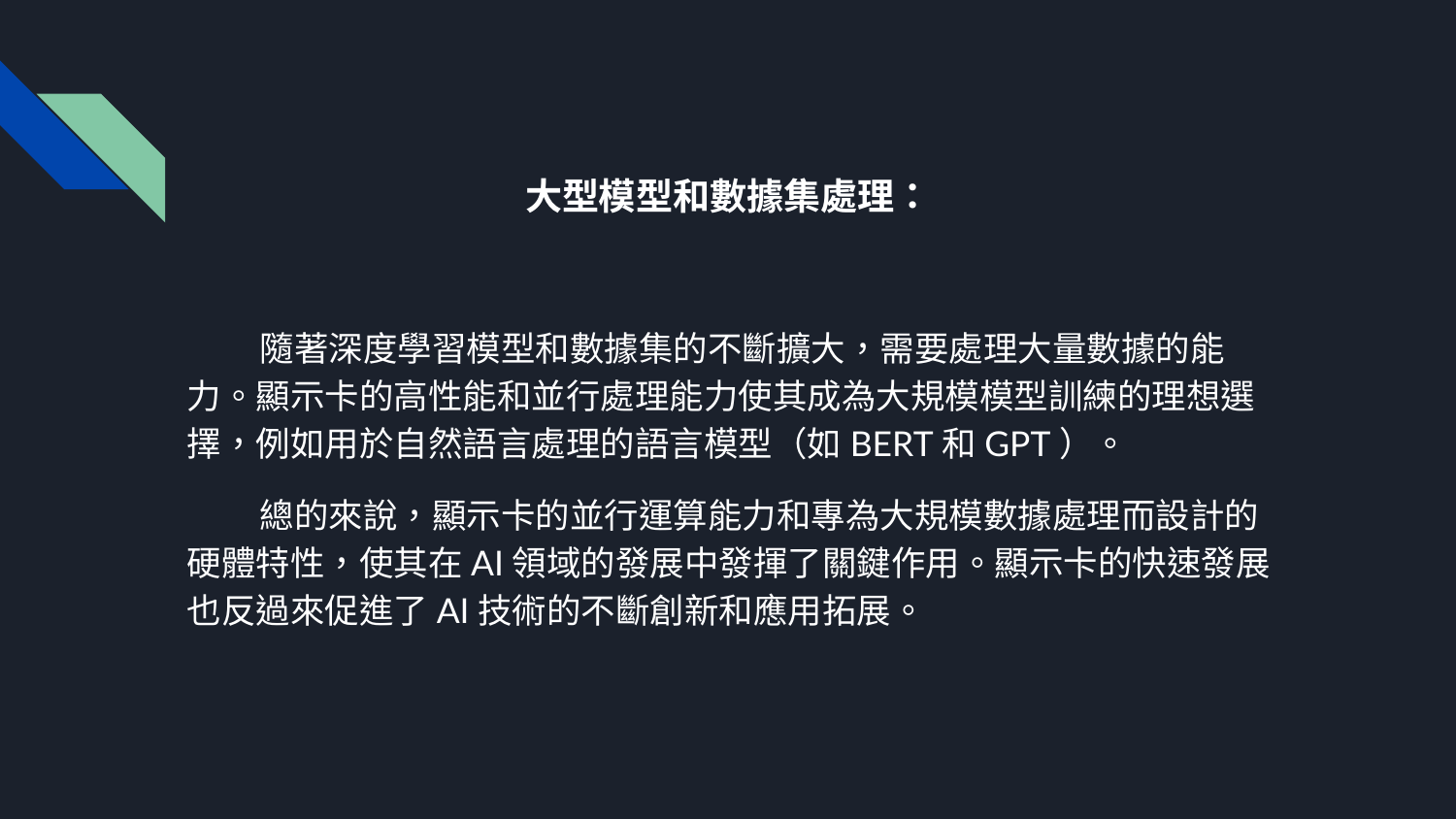

# 大型模型和數據集處理：

隨著深度學習模型和數據集的不斷擴大，需要處理大量數據的能力。顯示卡的高性能和並行處理能力使其成為大規模模型訓練的理想選擇，例如用於自然語言處理的語言模型（如BERT和GPT）。
總的來說，顯示卡的並行運算能力和專為大規模數據處理而設計的硬體特性，使其在AI領域的發展中發揮了關鍵作用。顯示卡的快速發展也反過來促進了AI技術的不斷創新和應用拓展。